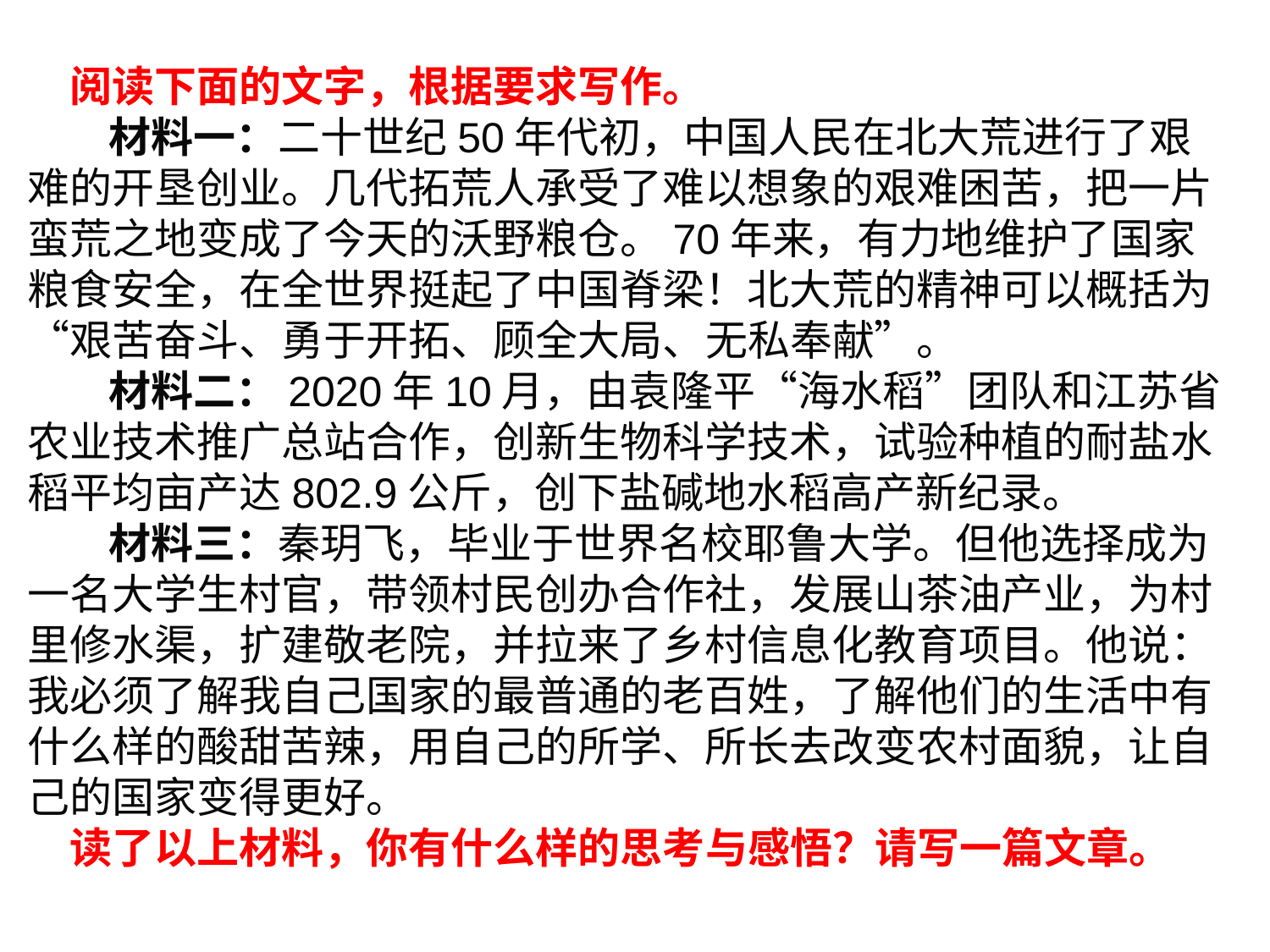

阅读下面的文字，根据要求写作。
   材料一：二十世纪50年代初，中国人民在北大荒进行了艰难的开垦创业。几代拓荒人承受了难以想象的艰难困苦，把一片蛮荒之地变成了今天的沃野粮仓。70年来，有力地维护了国家粮食安全，在全世界挺起了中国脊梁！北大荒的精神可以概括为“艰苦奋斗、勇于开拓、顾全大局、无私奉献”。
   材料二：2020年10月，由袁隆平“海水稻”团队和江苏省农业技术推广总站合作，创新生物科学技术，试验种植的耐盐水稻平均亩产达802.9公斤，创下盐碱地水稻高产新纪录。
   材料三：秦玥飞，毕业于世界名校耶鲁大学。但他选择成为一名大学生村官，带领村民创办合作社，发展山茶油产业，为村里修水渠，扩建敬老院，并拉来了乡村信息化教育项目。他说：我必须了解我自己国家的最普通的老百姓，了解他们的生活中有什么样的酸甜苦辣，用自己的所学、所长去改变农村面貌，让自己的国家变得更好。
读了以上材料，你有什么样的思考与感悟？请写一篇文章。